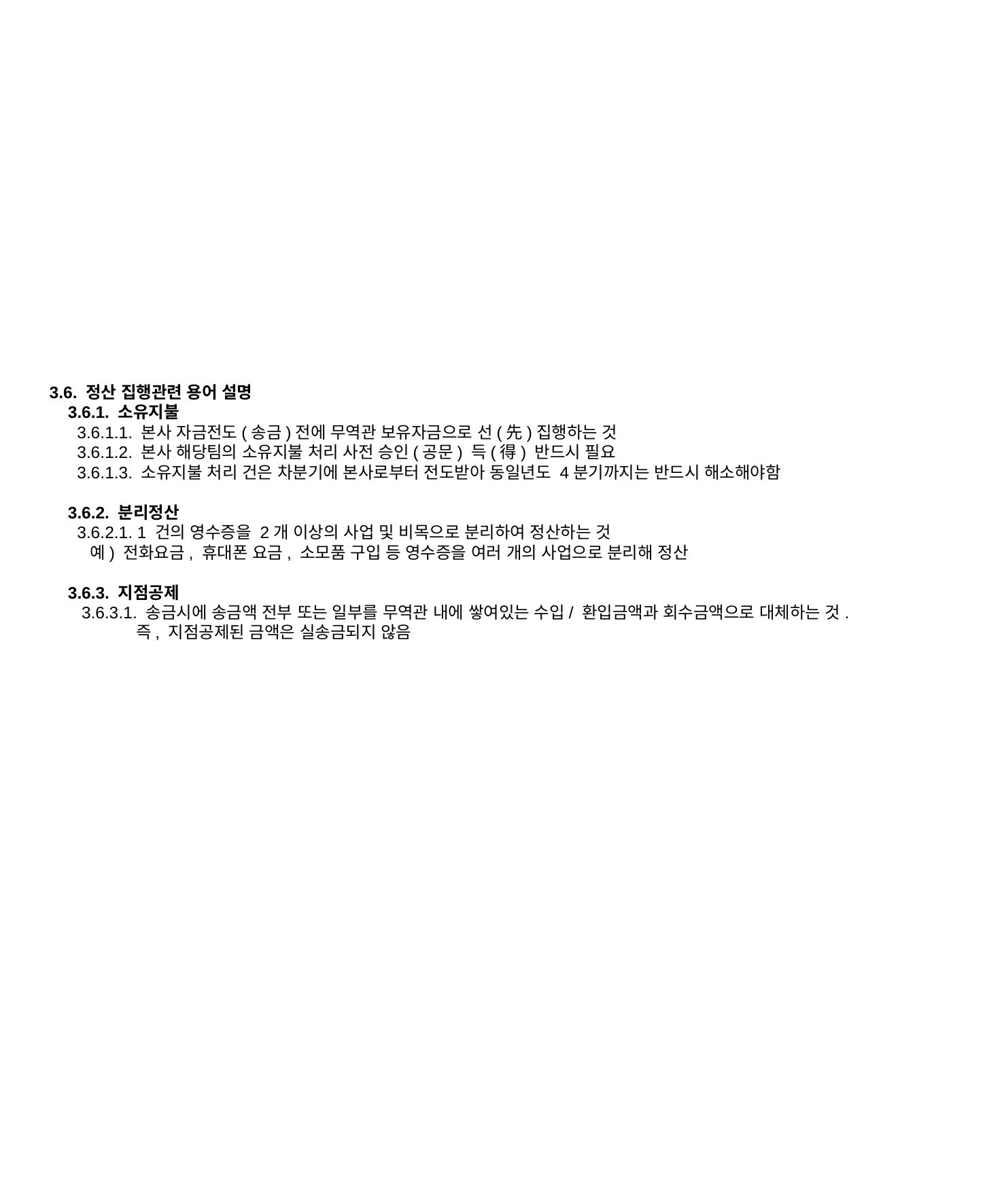

3.6. 정산 집행관련 용어 설명
    3.6.1. 소유지불
      3.6.1.1. 본사 자금전도(송금)전에 무역관 보유자금으로 선(先)집행하는 것
      3.6.1.2. 본사 해당팀의 소유지불 처리 사전 승인(공문) 득(得) 반드시 필요
      3.6.1.3. 소유지불 처리 건은 차분기에 본사로부터 전도받아 동일년도 4분기까지는 반드시 해소해야함

    3.6.2. 분리정산
      3.6.2.1. 1 건의 영수증을 2개 이상의 사업 및 비목으로 분리하여 정산하는 것
        예) 전화요금, 휴대폰 요금, 소모품 구입 등 영수증을 여러 개의 사업으로 분리해 정산

    3.6.3. 지점공제
       3.6.3.1. 송금시에 송금액 전부 또는 일부를 무역관 내에 쌓여있는 수입/ 환입금액과 회수금액으로 대체하는 것.
                  즉, 지점공제된 금액은 실송금되지 않음